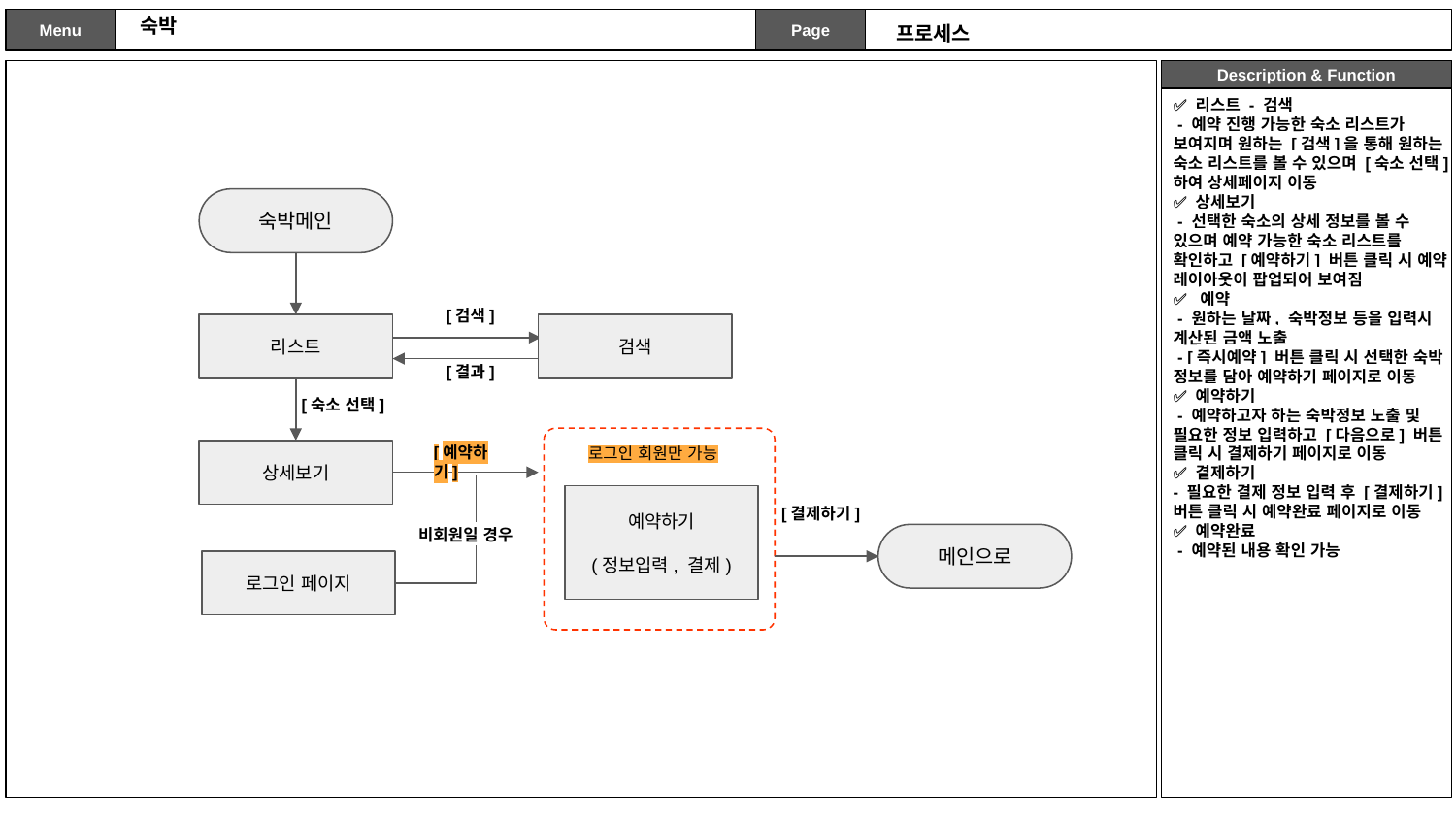

숙박
프로세스
✅ 리스트 - 검색
 - 예약 진행 가능한 숙소 리스트가 보여지며 원하는 [검색]을 통해 원하는 숙소 리스트를 볼 수 있으며 [숙소 선택]하여 상세페이지 이동
✅ 상세보기
 - 선택한 숙소의 상세 정보를 볼 수 있으며 예약 가능한 숙소 리스트를 확인하고 [예약하기] 버튼 클릭 시 예약 레이아웃이 팝업되어 보여짐
✅  예약
 - 원하는 날짜, 숙박정보 등을 입력시 계산된 금액 노출
 - [즉시예약] 버튼 클릭 시 선택한 숙박 정보를 담아 예약하기 페이지로 이동
✅ 예약하기
 - 예약하고자 하는 숙박정보 노출 및 필요한 정보 입력하고 [다음으로] 버튼 클릭 시 결제하기 페이지로 이동
✅ 결제하기
- 필요한 결제 정보 입력 후 [결제하기] 버튼 클릭 시 예약완료 페이지로 이동
✅ 예약완료
 - 예약된 내용 확인 가능
숙박메인
[검색]
리스트
검색
[결과]
[숙소 선택]
[예약하기]

로그인 회원만 가능
상세보기
예약하기

(정보입력, 결제)
[결제하기]
비회원일 경우
메인으로
로그인 페이지